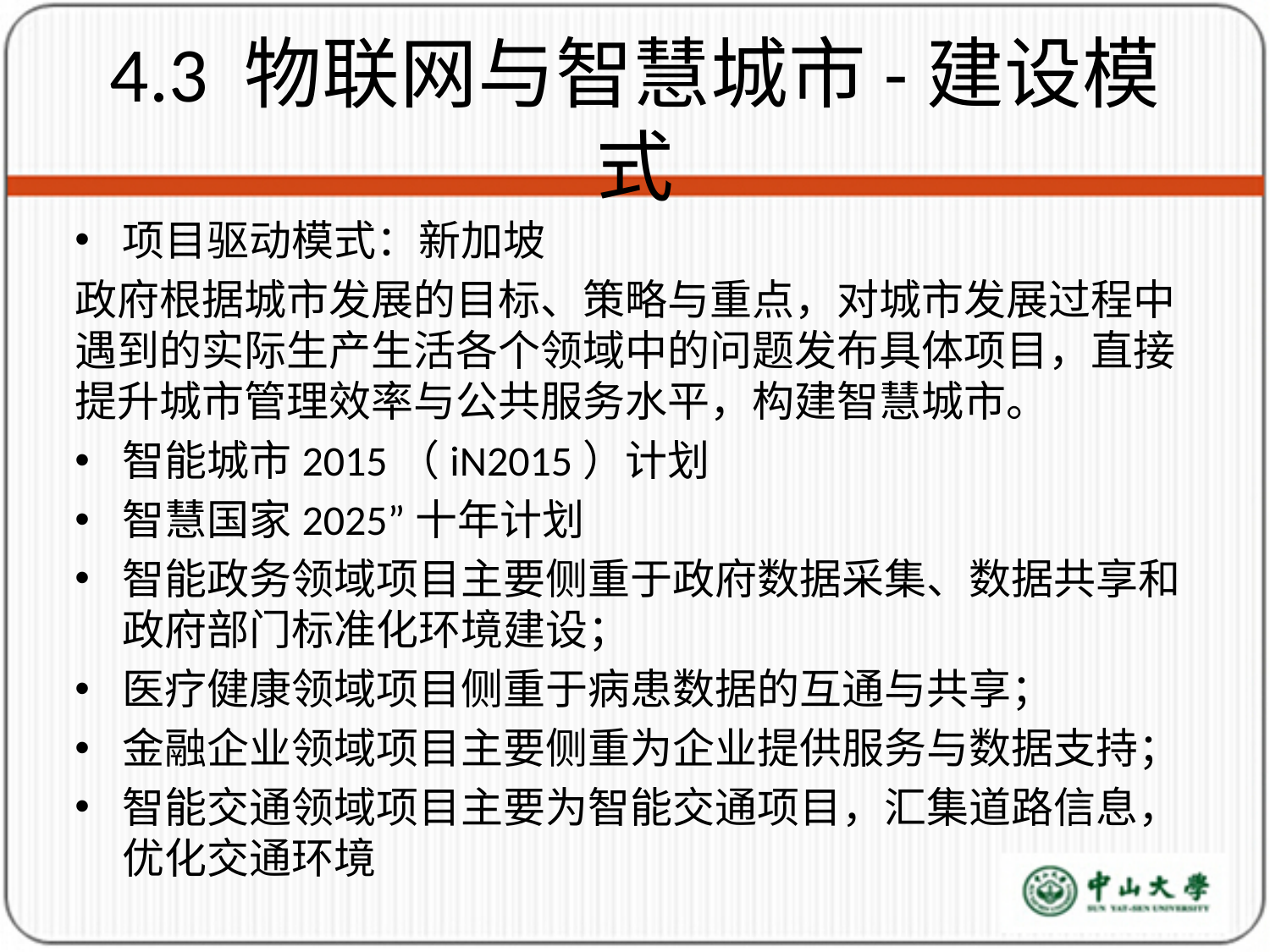

# 4.3 物联网与智慧城市-建设模式
项目驱动模式：新加坡
政府根据城市发展的目标、策略与重点，对城市发展过程中遇到的实际生产生活各个领域中的问题发布具体项目，直接提升城市管理效率与公共服务水平，构建智慧城市。
智能城市2015（iN2015）计划
智慧国家2025”十年计划
智能政务领域项目主要侧重于政府数据采集、数据共享和政府部门标准化环境建设；
医疗健康领域项目侧重于病患数据的互通与共享；
金融企业领域项目主要侧重为企业提供服务与数据支持；
智能交通领域项目主要为智能交通项目，汇集道路信息，优化交通环境